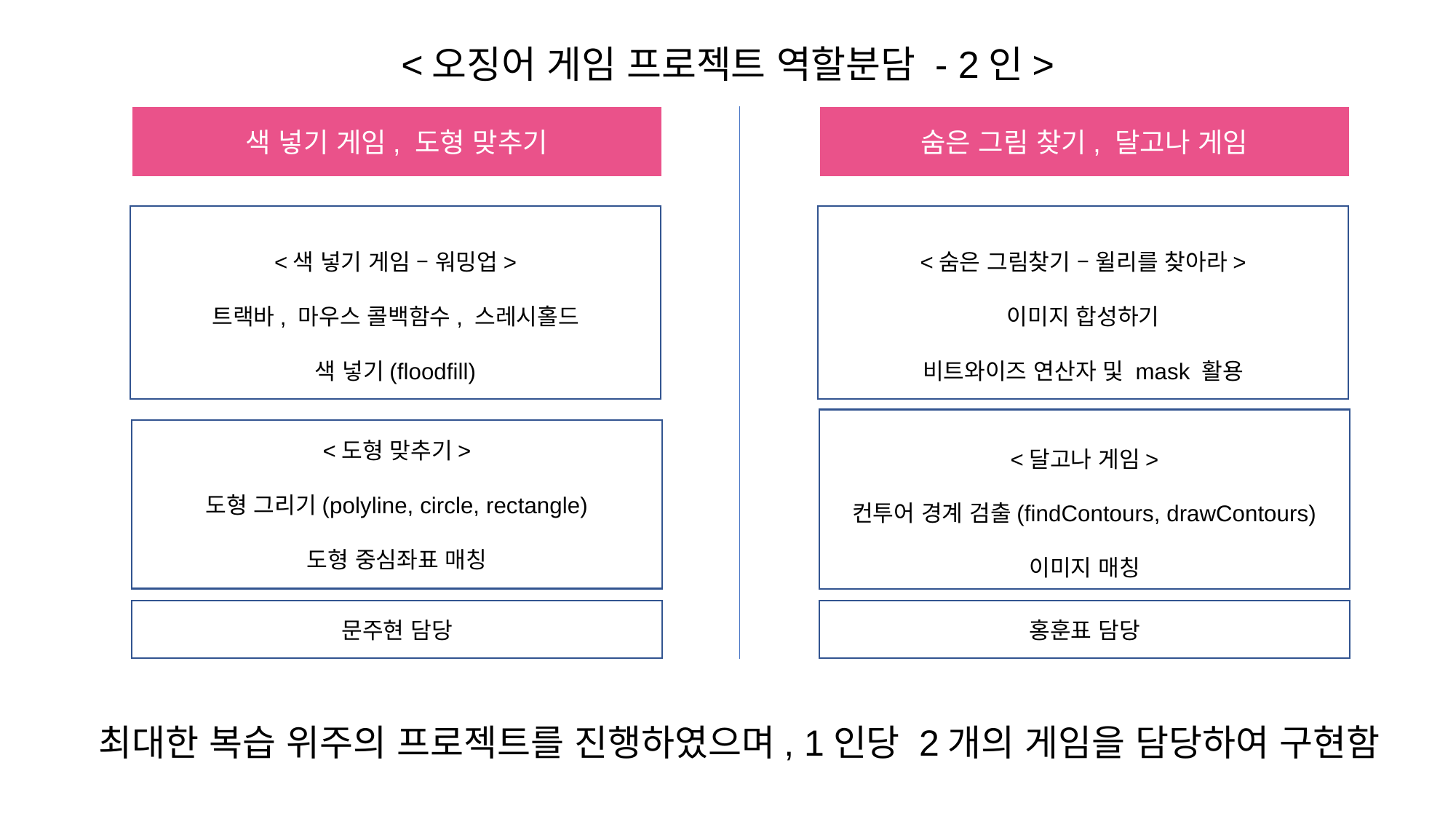

<오징어 게임 프로젝트 역할분담 - 2인>
색 넣기 게임, 도형 맞추기
숨은 그림 찾기, 달고나 게임
<색 넣기 게임 – 워밍업>
트랙바, 마우스 콜백함수, 스레시홀드
색 넣기(floodfill)
<숨은 그림찾기 – 윌리를 찾아라>
이미지 합성하기
비트와이즈 연산자 및 mask 활용
<달고나 게임>
컨투어 경계 검출(findContours, drawContours)
이미지 매칭
<도형 맞추기>
도형 그리기(polyline, circle, rectangle)
도형 중심좌표 매칭

문주현 담당
홍훈표 담당
최대한 복습 위주의 프로젝트를 진행하였으며, 1인당 2개의 게임을 담당하여 구현함